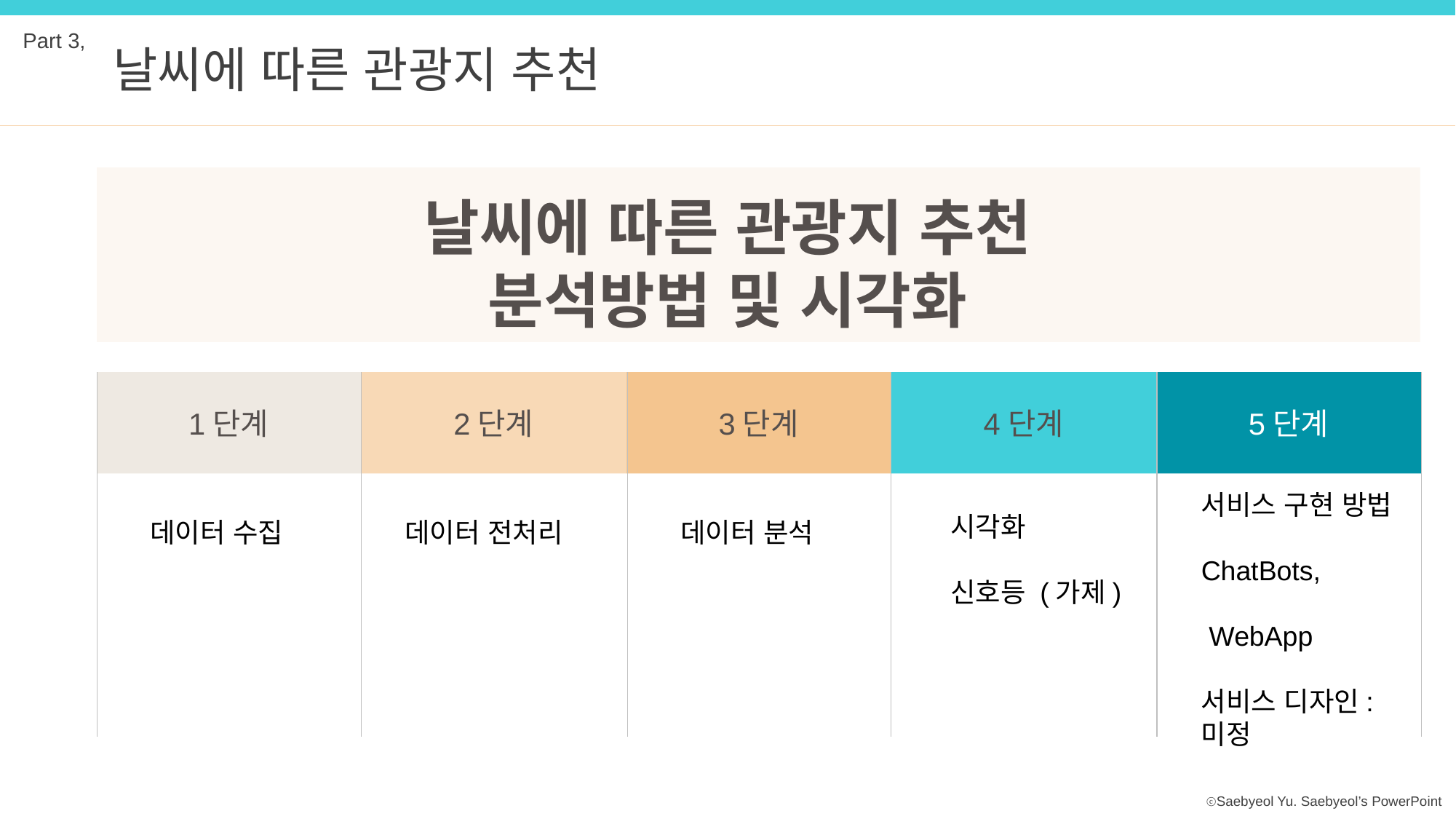

Part 3,
날씨에 따른 관광지 추천

날씨에 따른 관광지 추천
분석방법 및 시각화

1단계
2단계
3단계
4단계
5단계
서비스 구현 방법

ChatBots,

 WebApp

서비스 디자인:
미정

시각화

신호등 (가제)

데이터 수집
데이터 전처리
데이터 분석